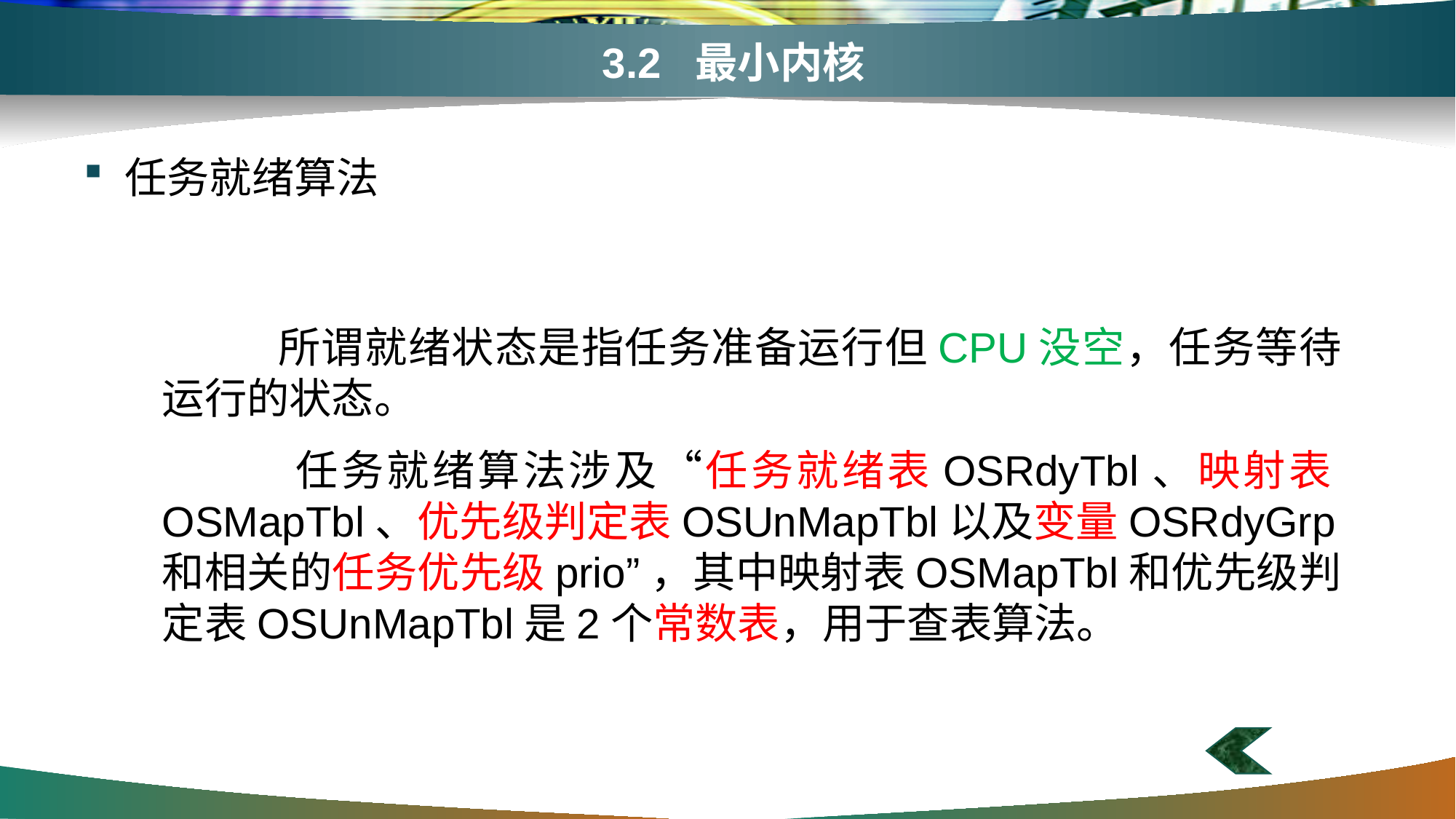

# 3.2  最小内核
任务就绪算法
       所谓就绪状态是指任务准备运行但CPU没空，任务等待运行的状态。
       任务就绪算法涉及“任务就绪表OSRdyTbl、映射表OSMapTbl、优先级判定表OSUnMapTbl以及变量OSRdyGrp和相关的任务优先级prio”，其中映射表OSMapTbl和优先级判定表OSUnMapTbl是2个常数表，用于查表算法。